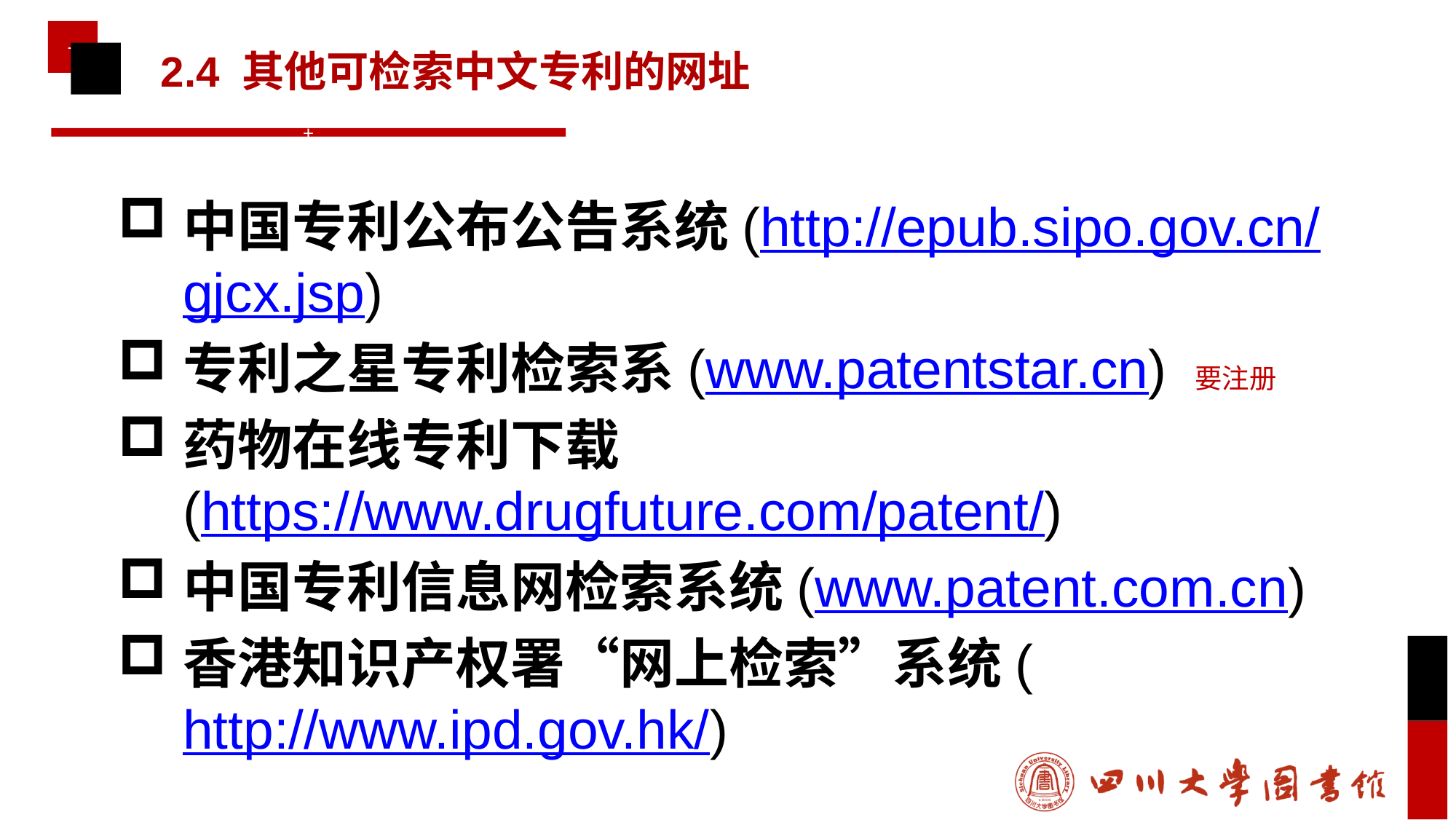

# 2.4 其他可检索中文专利的网址

中国专利公布公告系统(http://epub.sipo.gov.cn/gjcx.jsp)
专利之星专利检索系(www.patentstar.cn) 要注册
药物在线专利下载 (https://www.drugfuture.com/patent/)
中国专利信息网检索系统(www.patent.com.cn)
香港知识产权署“网上检索”系统(http://www.ipd.gov.hk/)